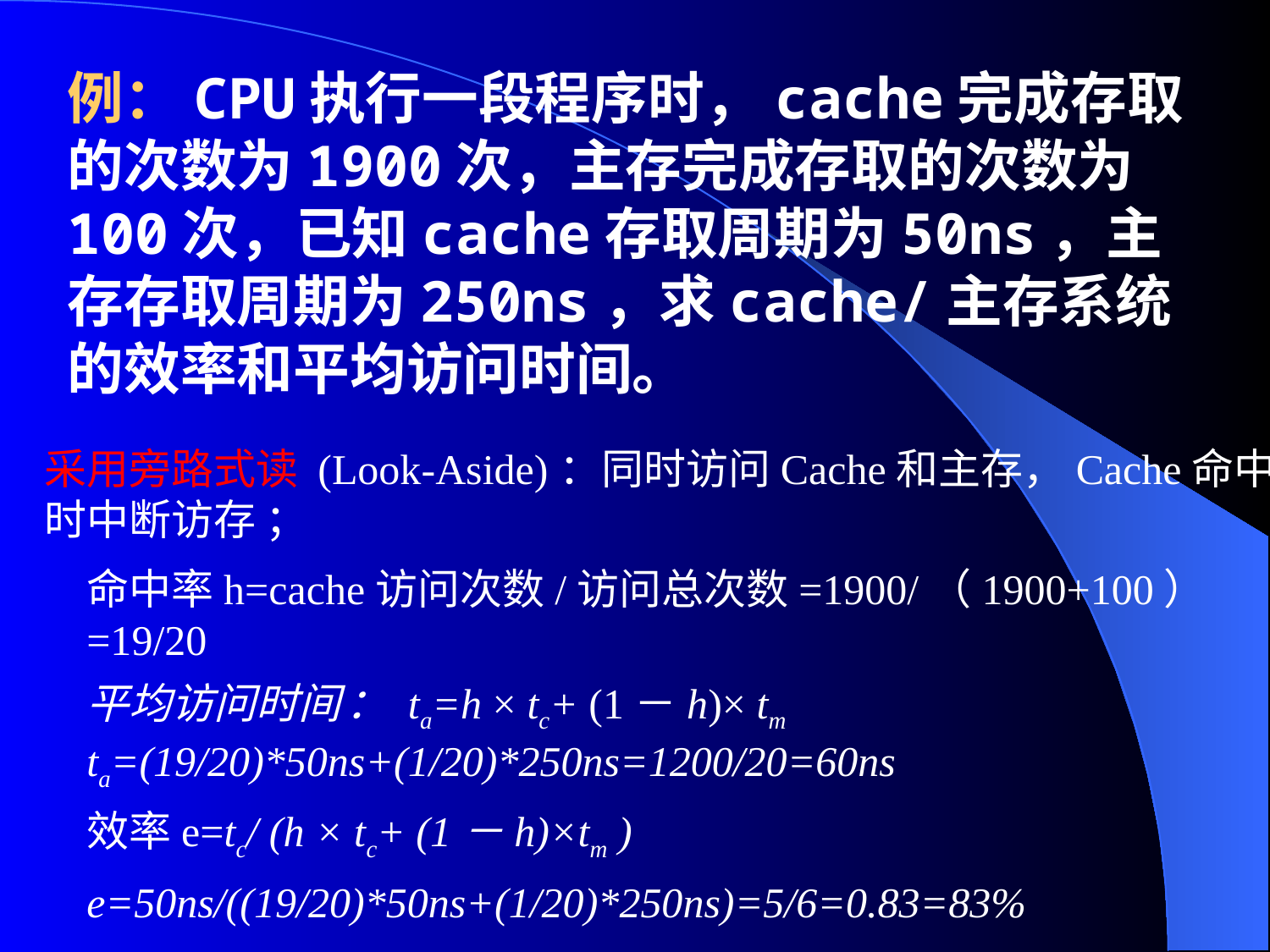

例：CPU执行一段程序时，cache完成存取的次数为1900次，主存完成存取的次数为100次，已知cache存取周期为50ns，主存存取周期为250ns，求cache/主存系统的效率和平均访问时间。
采用旁路式读 (Look-Aside)：同时访问Cache和主存，Cache命中时中断访存 ；
命中率h=cache访问次数/访问总次数=1900/（1900+100）=19/20
平均访问时间 ： ta=h × tc+ (1－h)× tm ta=(19/20)*50ns+(1/20)*250ns=1200/20=60ns
效率e=tc/ (h × tc+ (1－h)×tm )
e=50ns/((19/20)*50ns+(1/20)*250ns)=5/6=0.83=83%